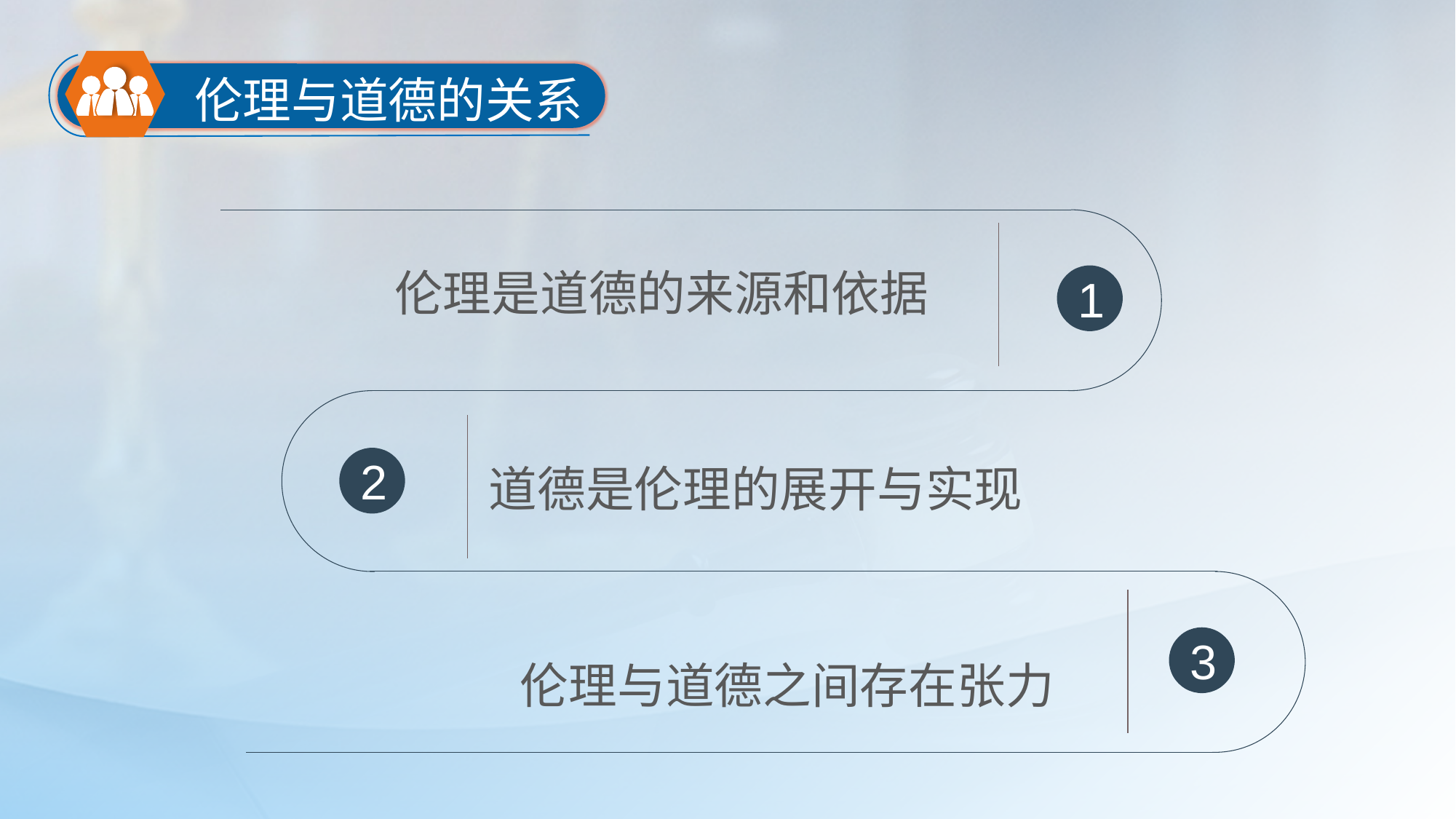

伦理与道德的关系

伦理是道德的来源和依据
1

道德是伦理的展开与实现
2

3

伦理与道德之间存在张力